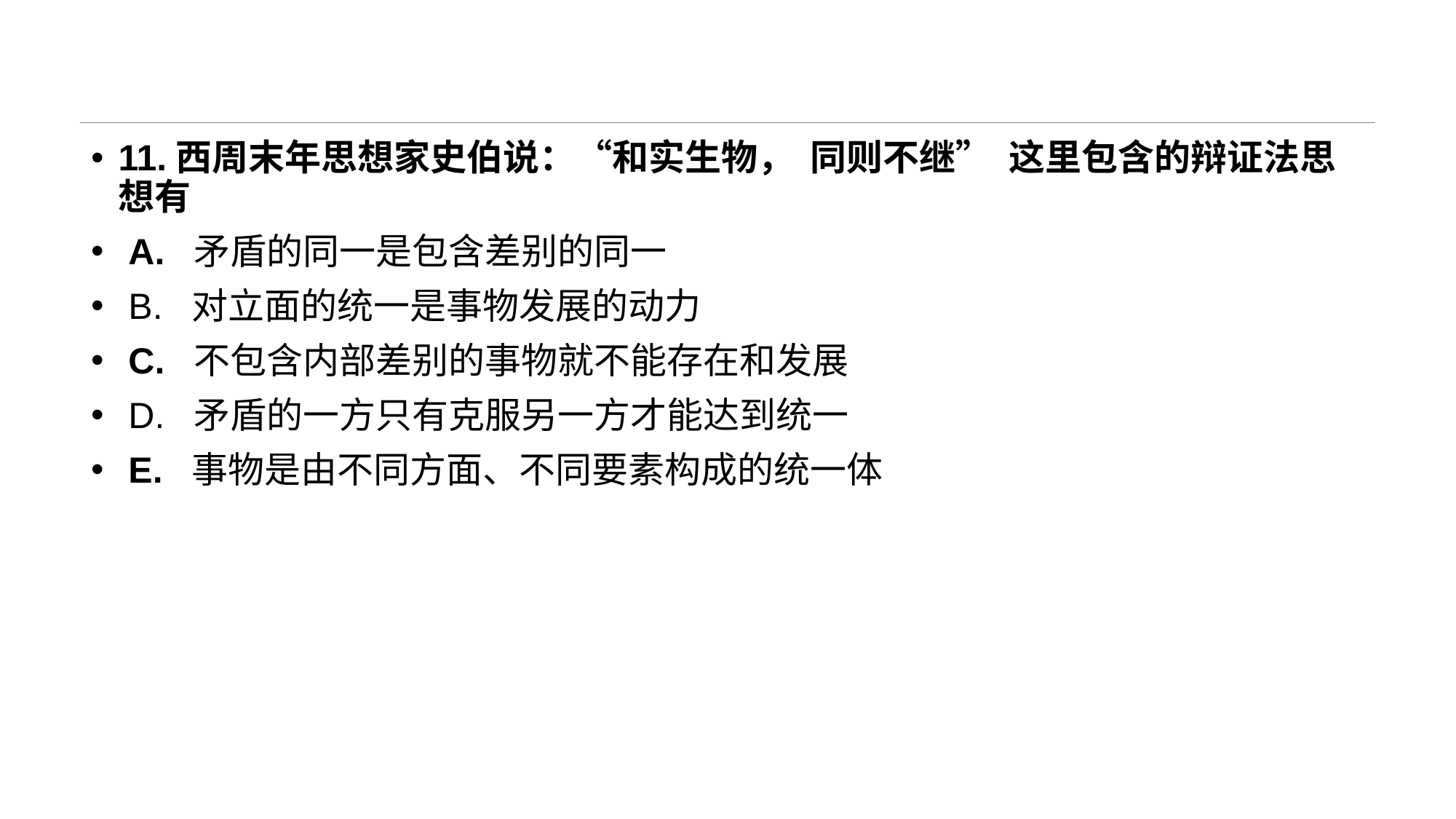

#
11.西周末年思想家史伯说：“和实生物，  同则不继”  这里包含的辩证法思想有
 A.  矛盾的同一是包含差别的同一
 B.  对立面的统一是事物发展的动力
 C.  不包含内部差别的事物就不能存在和发展
 D.  矛盾的一方只有克服另一方才能达到统一
 E.  事物是由不同方面、不同要素构成的统一体